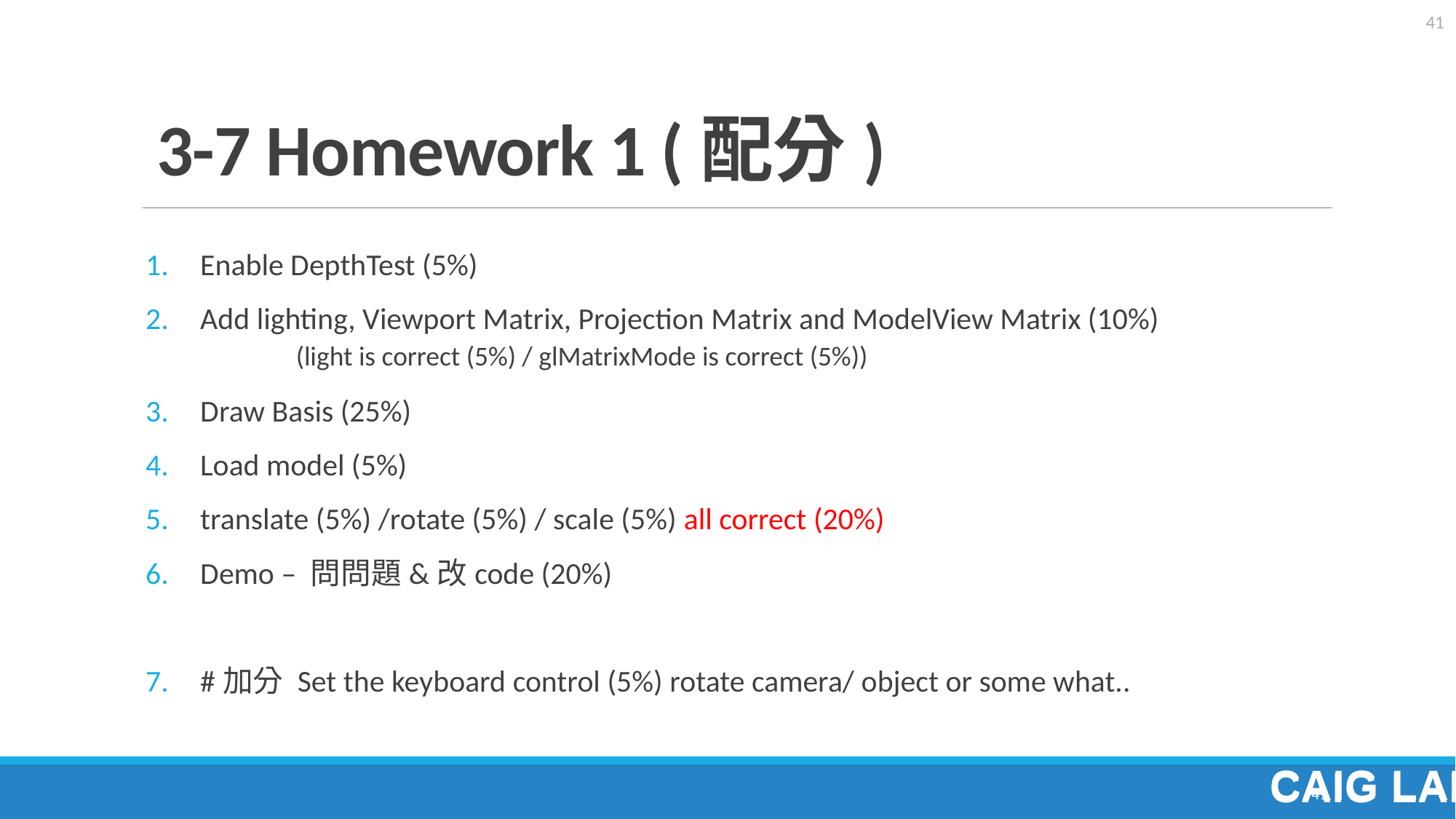

# 3-7 Homework 1 (配分)
Enable DepthTest (5%)
Add lighting, Viewport Matrix, Projection Matrix and ModelView Matrix (10%)
	 (light is correct (5%) / glMatrixMode is correct (5%))
Draw Basis (25%)
Load model (5%)
translate (5%) /rotate (5%) / scale (5%) all correct (20%)
Demo – 問問題&改code (20%)

#加分 Set the keyboard control (5%) rotate camera/ object or some what..
41